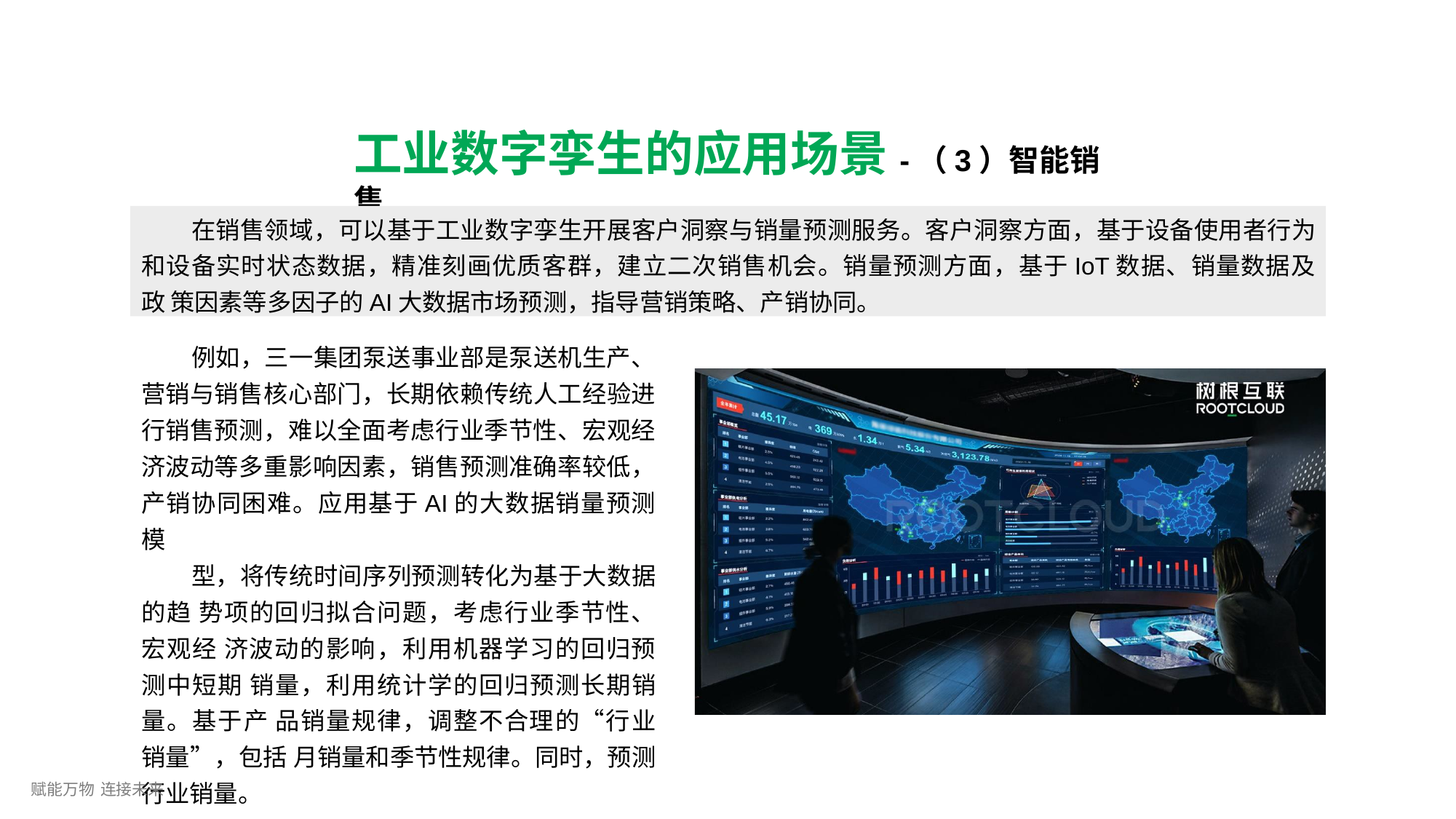

# 工业数字孪生的应用场景-（3）智能销售
在销售领域，可以基于工业数字孪生开展客户洞察与销量预测服务。客户洞察方面，基于设备使用者行为 和设备实时状态数据，精准刻画优质客群，建立二次销售机会。销量预测方面，基于IoT数据、销量数据及政 策因素等多因子的AI大数据市场预测，指导营销策略、产销协同。
例如，三一集团泵送事业部是泵送机生产、 营销与销售核心部门，长期依赖传统人工经验进 行销售预测，难以全面考虑行业季节性、宏观经 济波动等多重影响因素，销售预测准确率较低， 产销协同困难。应用基于AI的大数据销量预测模
型，将传统时间序列预测转化为基于大数据的趋 势项的回归拟合问题，考虑行业季节性、宏观经 济波动的影响，利用机器学习的回归预测中短期 销量，利用统计学的回归预测长期销量。基于产 品销量规律，调整不合理的“行业销量”，包括 月销量和季节性规律。同时，预测行业销量。

赋能万物 连接未来